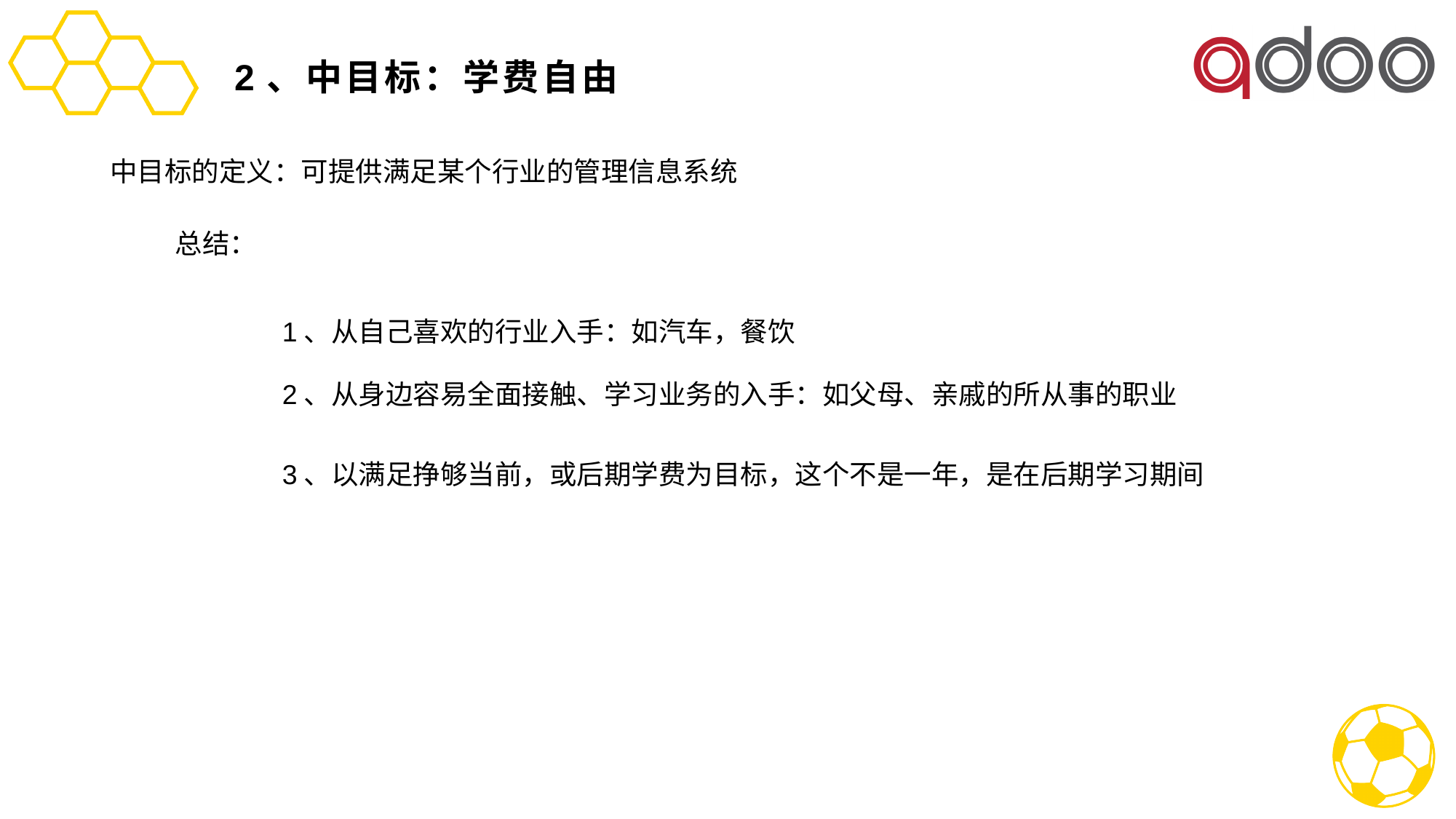

# 2、中目标：学费自由
中目标的定义：可提供满足某个行业的管理信息系统
总结：
1、从自己喜欢的行业入手：如汽车，餐饮
2、从身边容易全面接触、学习业务的入手：如父母、亲戚的所从事的职业
3、以满足挣够当前，或后期学费为目标，这个不是一年，是在后期学习期间